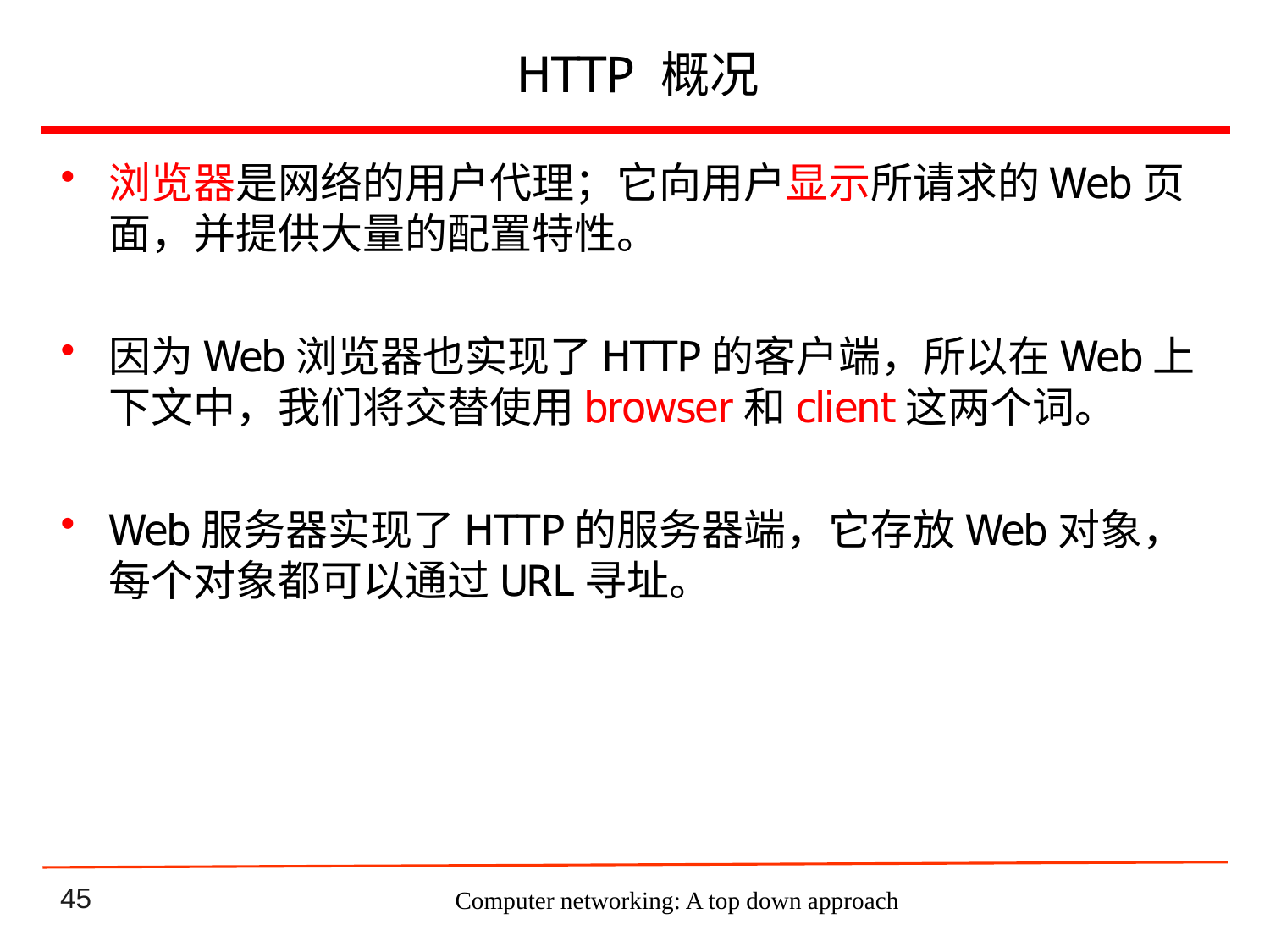

# HTTP 概况
浏览器是网络的用户代理；它向用户显示所请求的Web页面，并提供大量的配置特性。

因为Web浏览器也实现了HTTP的客户端，所以在Web上下文中，我们将交替使用browser和client这两个词。

Web服务器实现了HTTP的服务器端，它存放Web对象，每个对象都可以通过URL寻址。
Computer networking: A top down approach